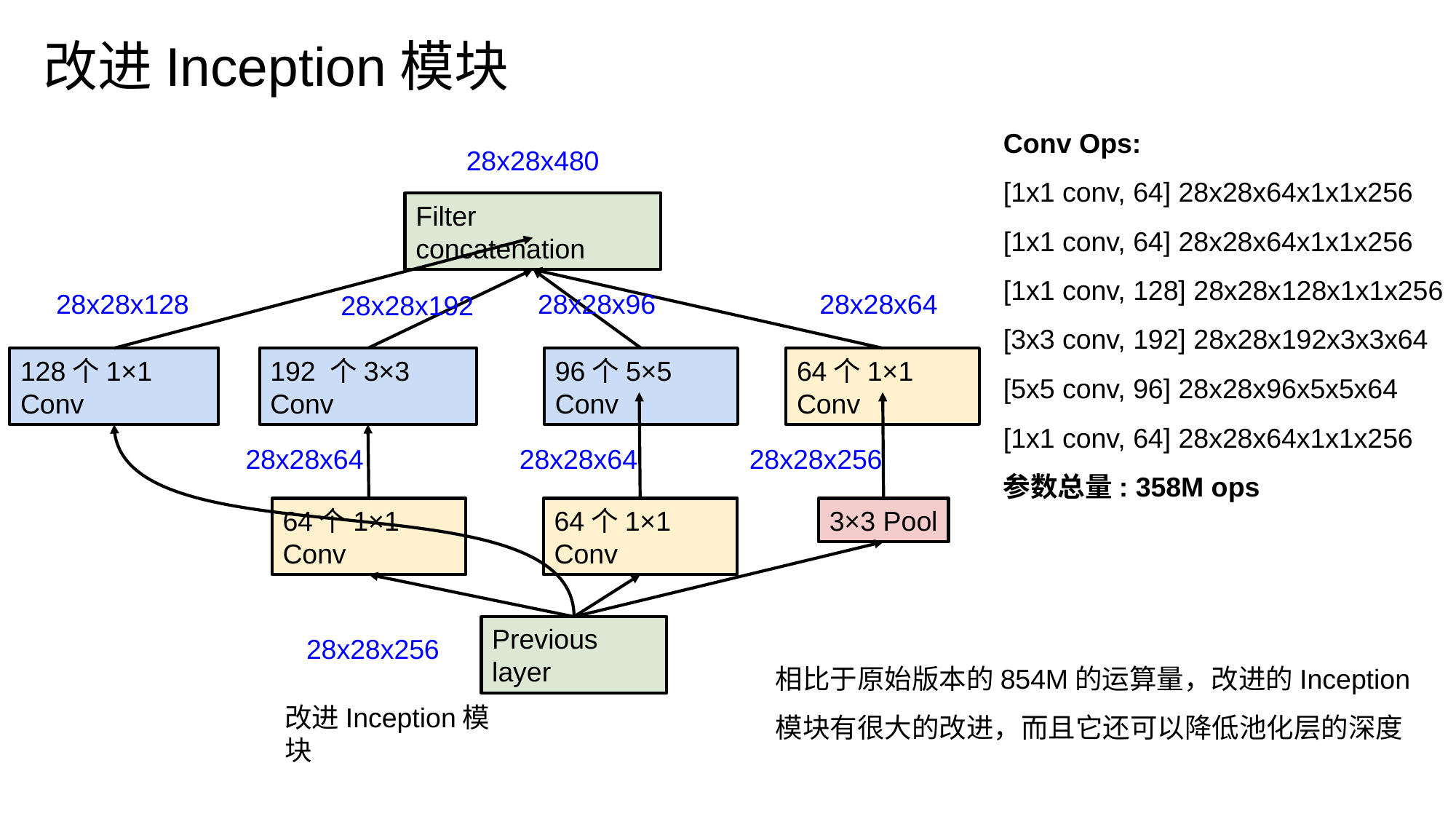

改进Inception模块
Conv Ops:
[1x1 conv, 64] 28x28x64x1x1x256
[1x1 conv, 64] 28x28x64x1x1x256
[1x1 conv, 128] 28x28x128x1x1x256
[3x3 conv, 192] 28x28x192x3x3x64
[5x5 conv, 96] 28x28x96x5x5x64
[1x1 conv, 64] 28x28x64x1x1x256
参数总量: 358M ops
28x28x480
Filter concatenation
28x28x128
28x28x96
28x28x64
28x28x192
96个5×5 Conv
64个1×1 Conv
128个1×1 Conv
192 个3×3 Conv
28x28x64
28x28x256
28x28x64
64个1×1 Conv
64个1×1 Conv
3×3 Pool
Previous layer
28x28x256
相比于原始版本的854M的运算量，改进的Inception模块有很大的改进，而且它还可以降低池化层的深度
改进Inception模块